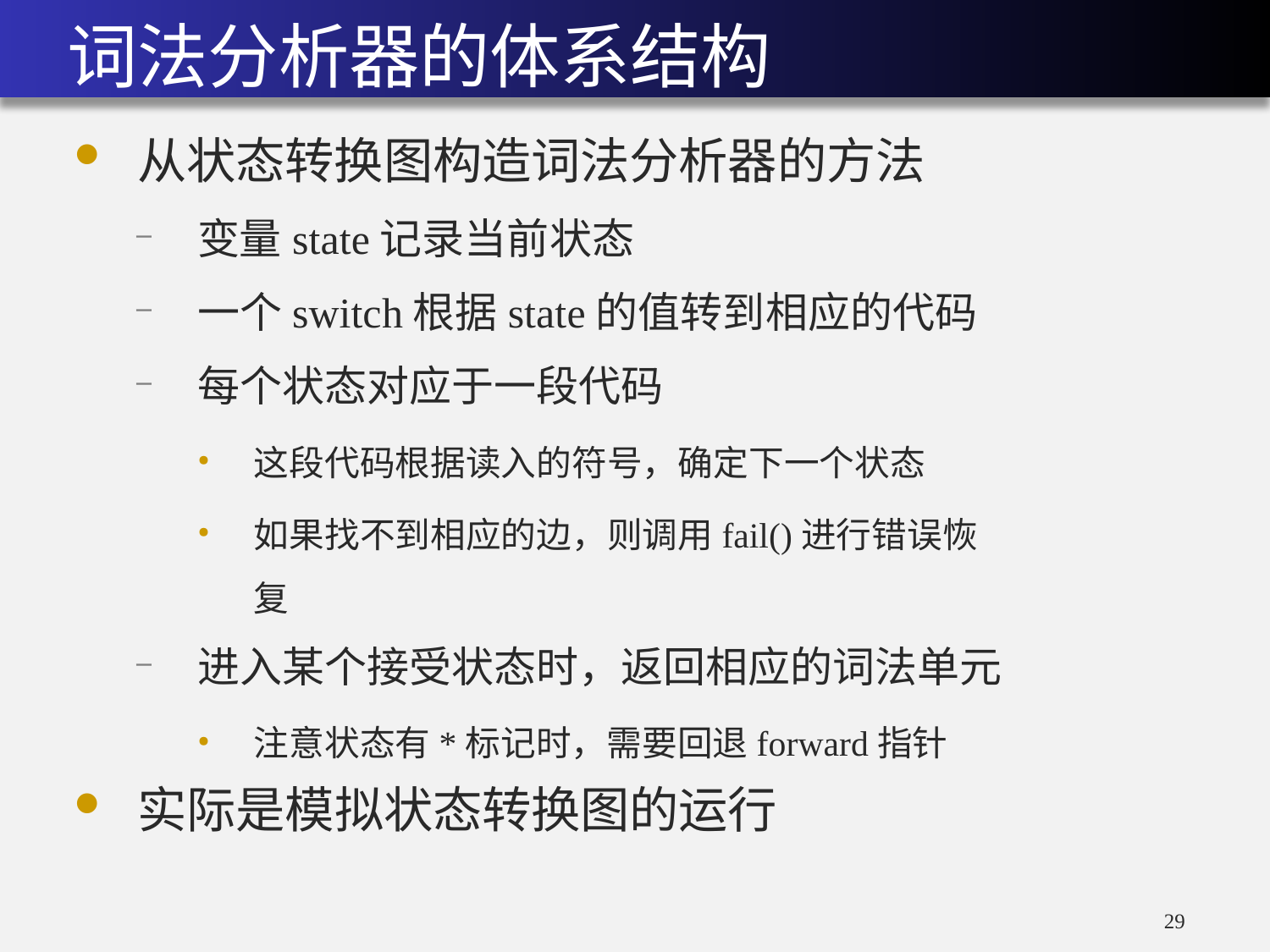

# 词法分析器的体系结构
从状态转换图构造词法分析器的方法
变量state记录当前状态
一个switch根据state的值转到相应的代码
每个状态对应于一段代码
这段代码根据读入的符号，确定下一个状态
如果找不到相应的边，则调用fail()进行错误恢复
进入某个接受状态时，返回相应的词法单元
注意状态有*标记时，需要回退forward指针
实际是模拟状态转换图的运行
29